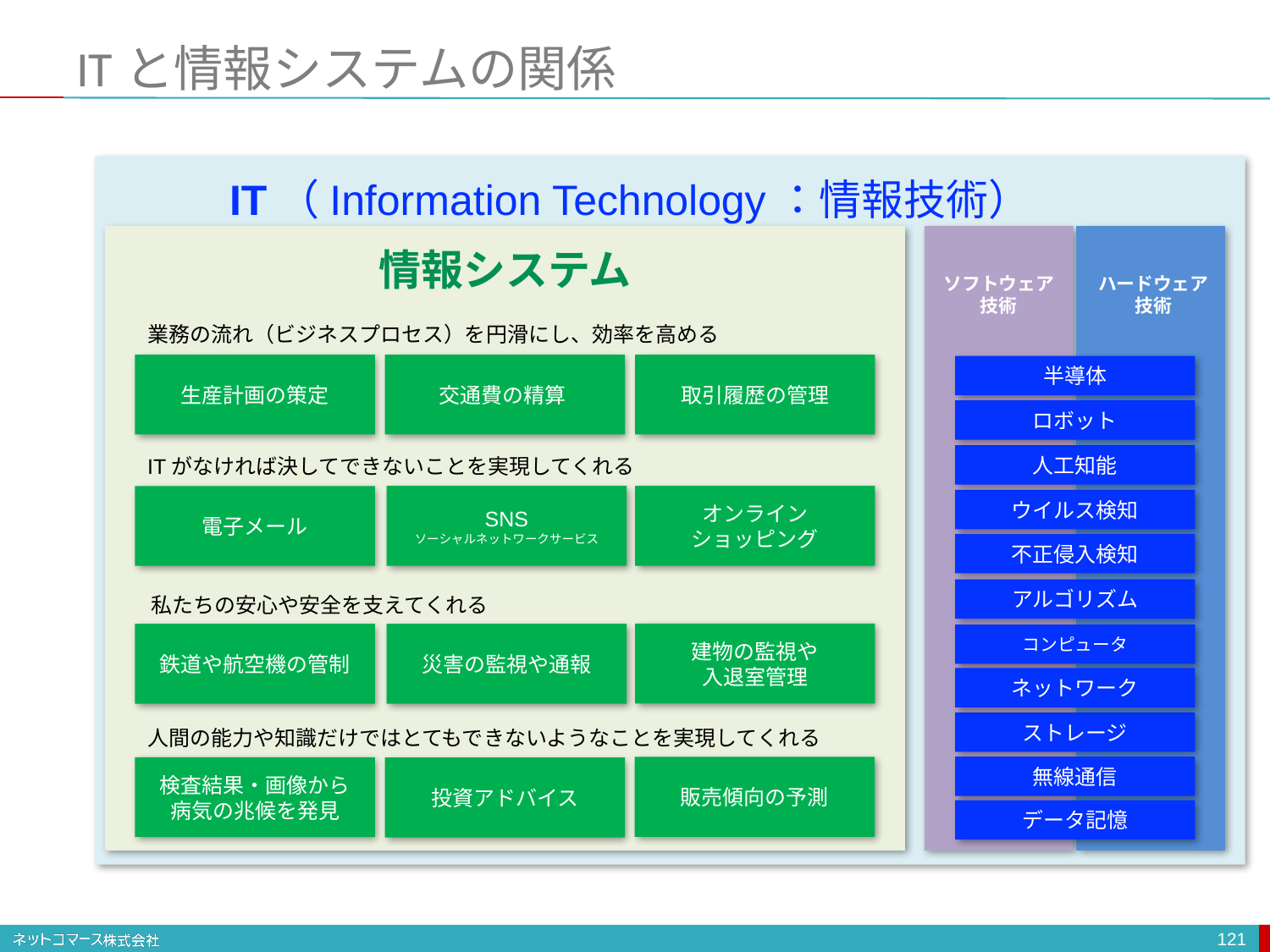

# ITと情報システムの関係

IT（Information Technology：情報技術）

情報システム
ハードウェア
技術
ソフトウェア
技術
業務の流れ（ビジネスプロセス）を円滑にし、効率を高める
生産計画の策定
交通費の精算
取引履歴の管理
半導体
ロボット
人工知能
ITがなければ決してできないことを実現してくれる
SNS
ソーシャルネットワークサービス
オンライン
ショッピング
電子メール
ウイルス検知
不正侵入検知
アルゴリズム
私たちの安心や安全を支えてくれる
建物の監視や
入退室管理
鉄道や航空機の管制
災害の監視や通報
コンピュータ
ネットワーク
ストレージ
人間の能力や知識だけではとてもできないようなことを実現してくれる
無線通信
販売傾向の予測
検査結果・画像から
病気の兆候を発見
投資アドバイス
データ記憶
121